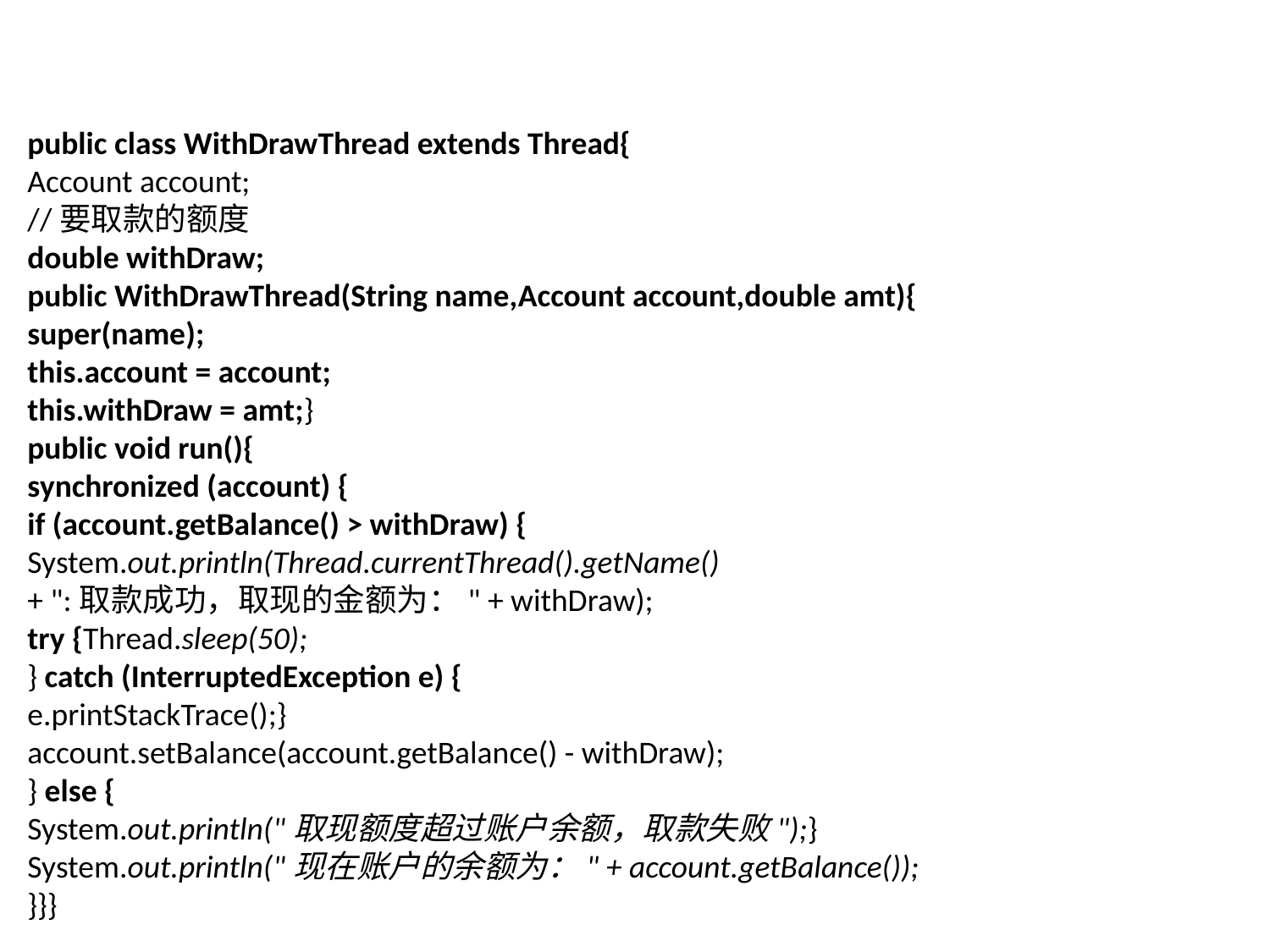

public class WithDrawThread extends Thread{
Account account;
//要取款的额度
double withDraw;
public WithDrawThread(String name,Account account,double amt){
super(name);
this.account = account;
this.withDraw = amt;}
public void run(){
synchronized (account) {
if (account.getBalance() > withDraw) {
System.out.println(Thread.currentThread().getName()
+ ":取款成功，取现的金额为：" + withDraw);
try {Thread.sleep(50);
} catch (InterruptedException e) {
e.printStackTrace();}
account.setBalance(account.getBalance() - withDraw);
} else {
System.out.println("取现额度超过账户余额，取款失败");}
System.out.println("现在账户的余额为：" + account.getBalance());
}}}